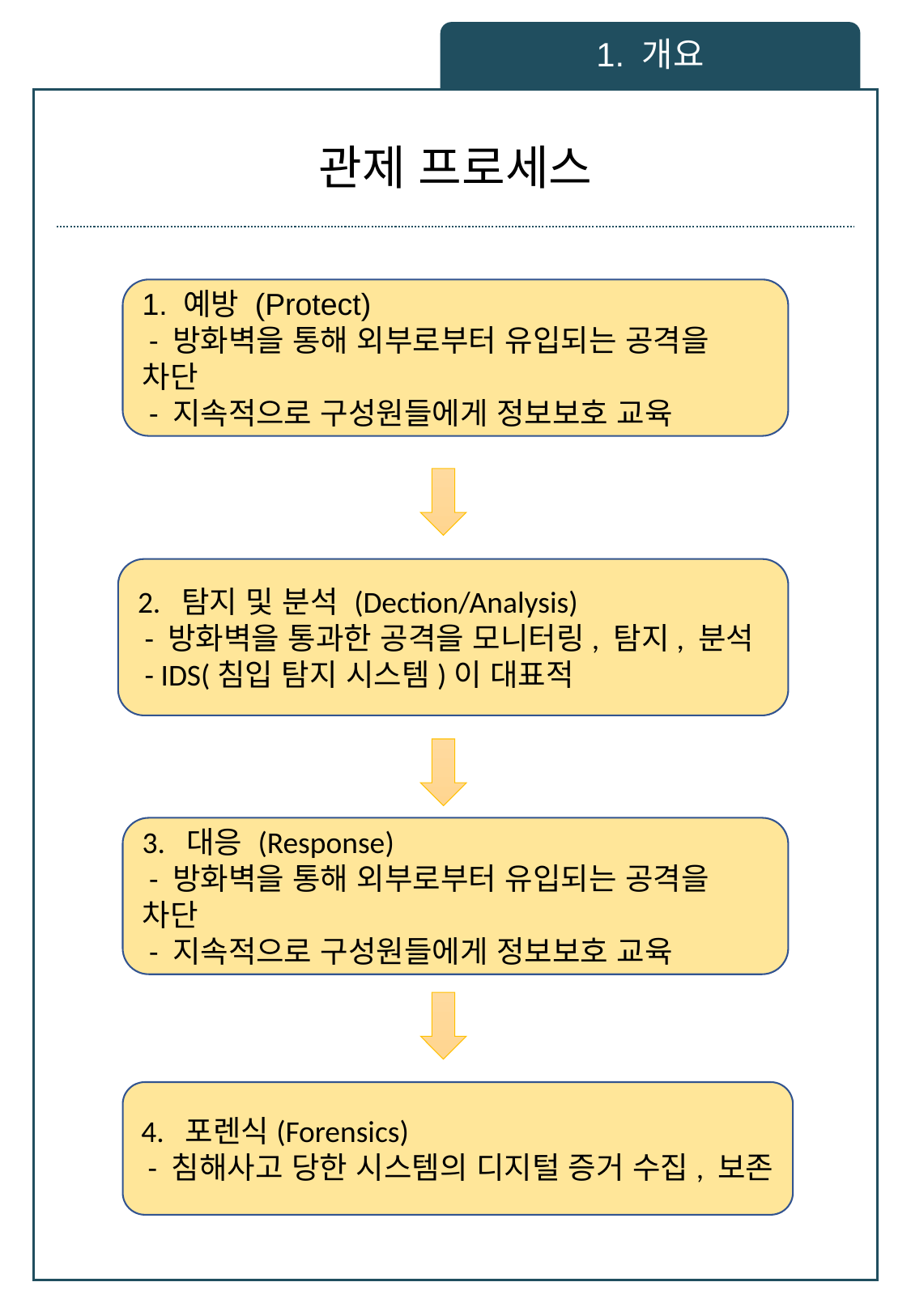

1. 개요

# 관제 프로세스
1. 예방 (Protect)
 - 방화벽을 통해 외부로부터 유입되는 공격을 차단
 - 지속적으로 구성원들에게 정보보호 교육

2.  탐지 및 분석 (Dection/Analysis)
 - 방화벽을 통과한 공격을 모니터링, 탐지, 분석
 - IDS(침입 탐지 시스템)이 대표적

3.  대응 (Response)
 - 방화벽을 통해 외부로부터 유입되는 공격을 차단
 - 지속적으로 구성원들에게 정보보호 교육

4.  포렌식(Forensics)
 - 침해사고 당한 시스템의 디지털 증거 수집, 보존